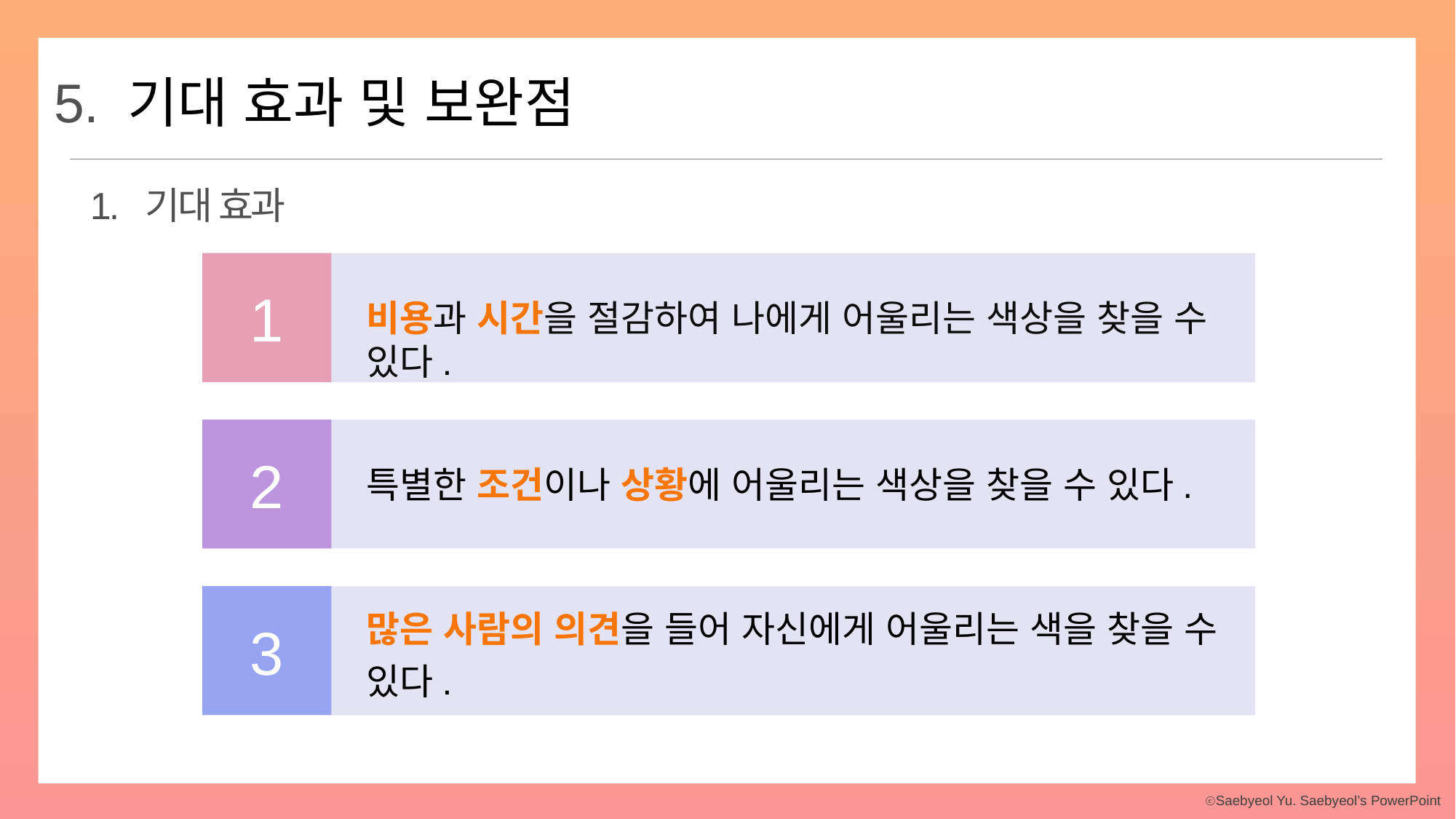

5. 기대 효과 및 보완점
1.  기대 효과
1

비용과 시간을 절감하여 나에게 어울리는 색상을 찾을 수 있다.

2
특별한 조건이나 상황에 어울리는 색상을 찾을 수 있다.
3

많은 사람의 의견을 들어 자신에게 어울리는 색을 찾을 수 있다.